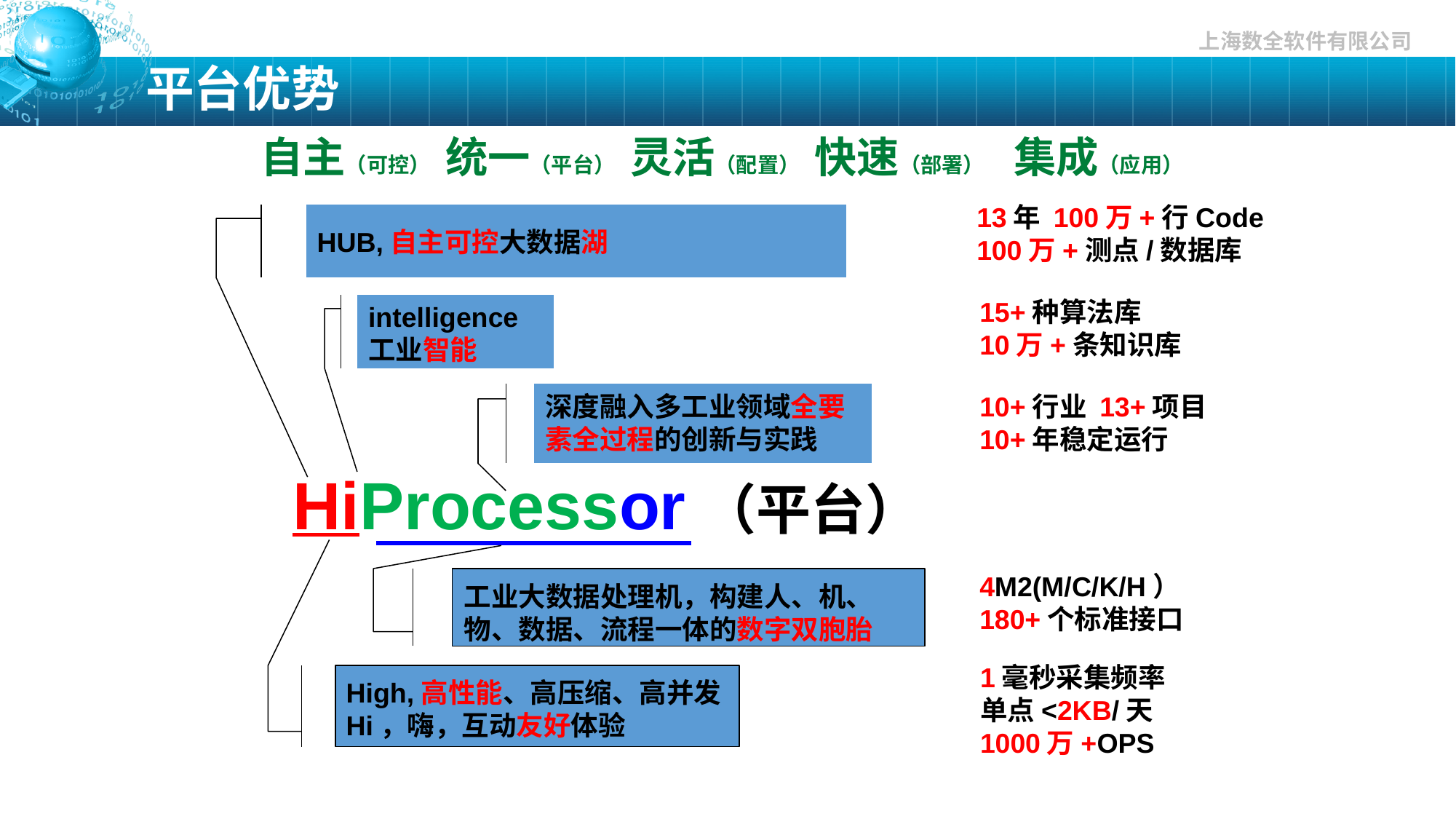

# 平台优势
自主（可控）   统一（平台）   灵活（配置）   快速（部署）   集成（应用）
13年 100万+行Code
100万+测点/数据库
HUB,自主可控大数据湖
15+种算法库
10万+条知识库
intelligence工业智能
深度融入多工业领域全要素全过程的创新与实践
10+行业 13+项目
10+年稳定运行
 HiProcessor（平台）
4M2(M/C/K/H）
180+个标准接口

工业大数据处理机，构建人、机、物、数据、流程一体的数字双胞胎
1毫秒采集频率
单点<2KB/天
1000万+OPS

High,高性能、高压缩、高并发
Hi，嗨，互动友好体验